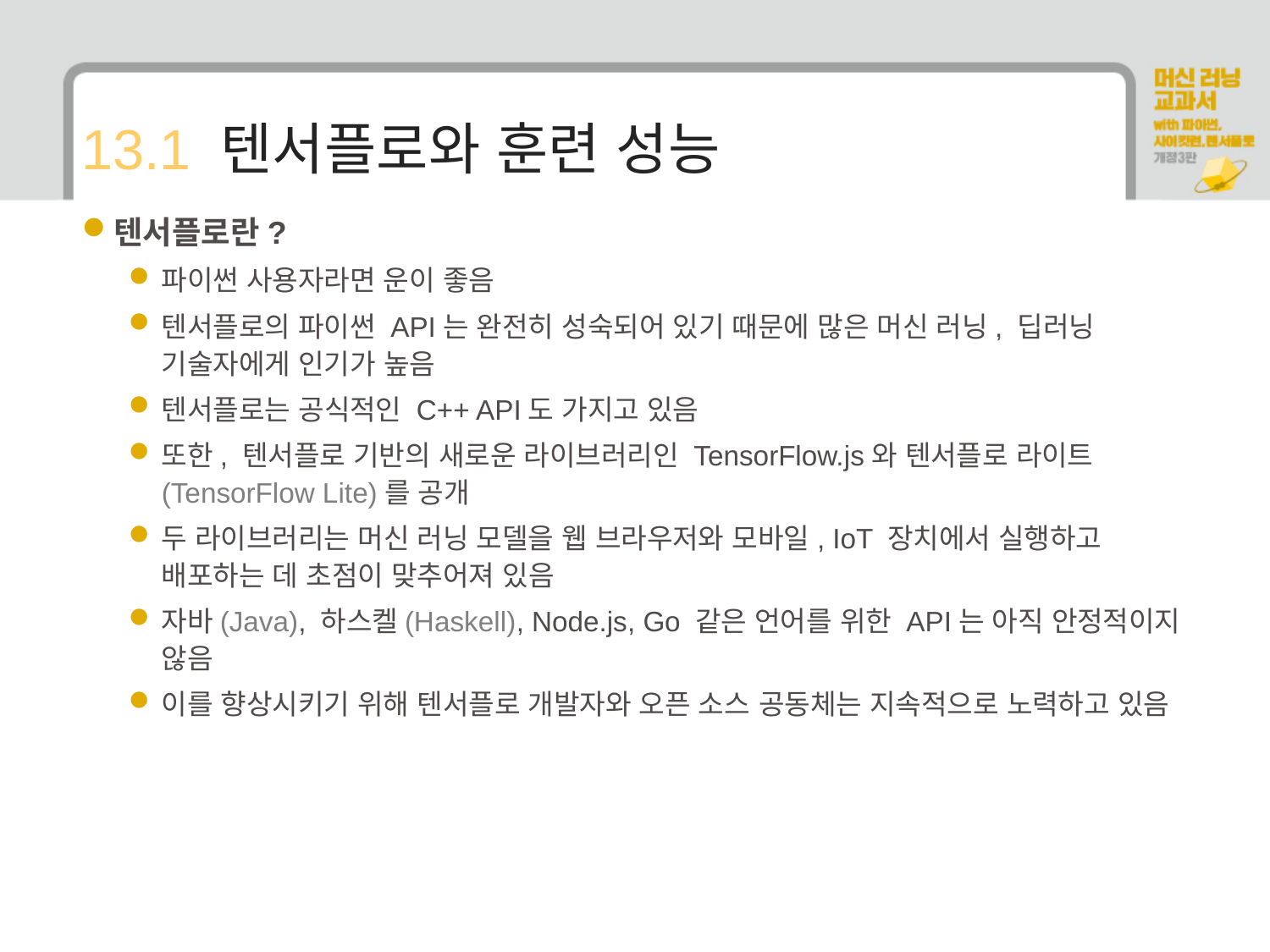

# 13.1 텐서플로와 훈련 성능
텐서플로란?
파이썬 사용자라면 운이 좋음
텐서플로의 파이썬 API는 완전히 성숙되어 있기 때문에 많은 머신 러닝, 딥러닝 기술자에게 인기가 높음
텐서플로는 공식적인 C++ API도 가지고 있음
또한, 텐서플로 기반의 새로운 라이브러리인 TensorFlow.js와 텐서플로 라이트(TensorFlow Lite)를 공개
두 라이브러리는 머신 러닝 모델을 웹 브라우저와 모바일, IoT 장치에서 실행하고 배포하는 데 초점이 맞추어져 있음
자바(Java), 하스켈(Haskell), Node.js, Go 같은 언어를 위한 API는 아직 안정적이지 않음
이를 향상시키기 위해 텐서플로 개발자와 오픈 소스 공동체는 지속적으로 노력하고 있음